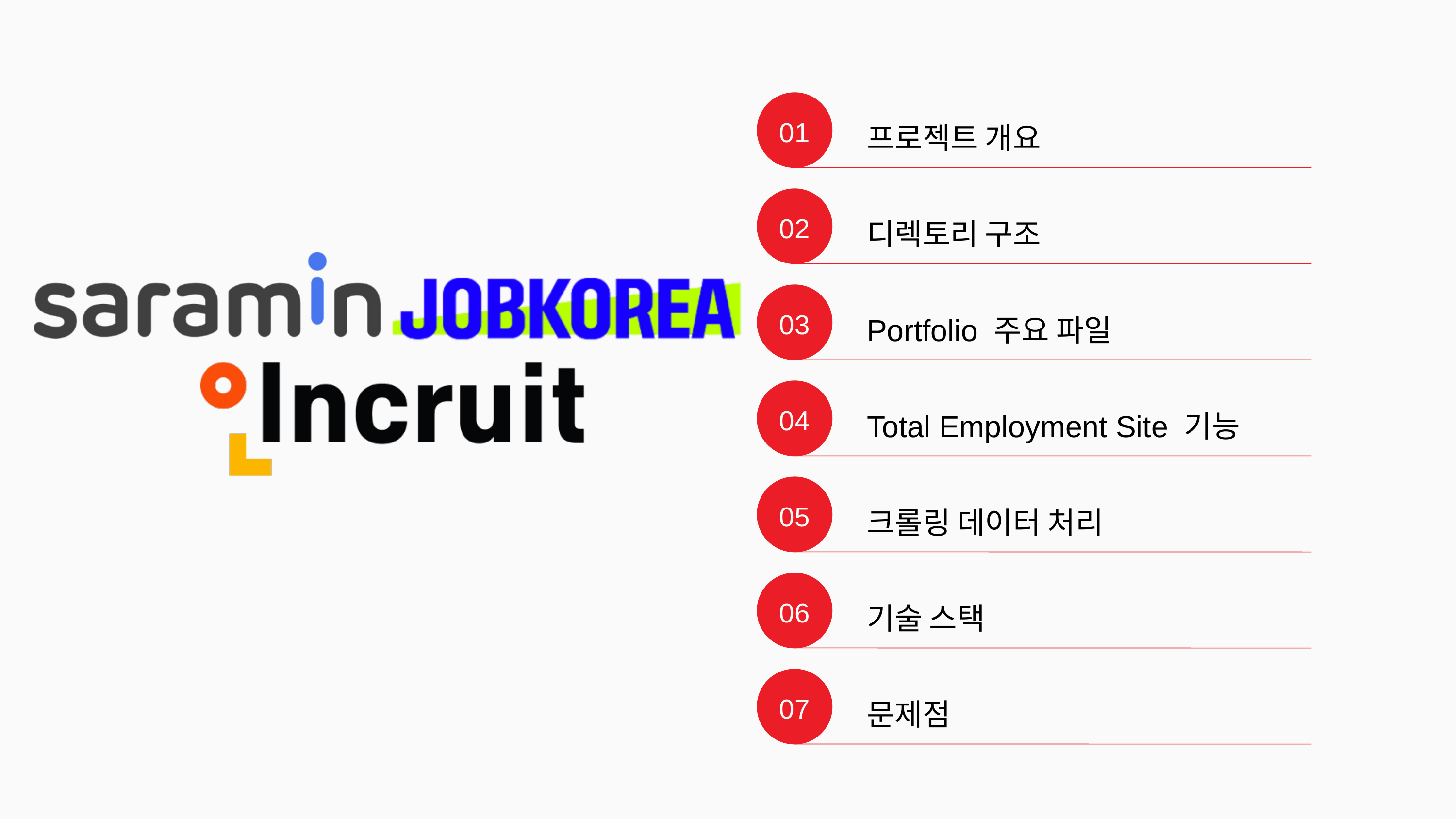

프로젝트 개요

01

디렉토리 구조

02

Portfolio 주요 파일

03

Total Employment Site 기능

04

크롤링 데이터 처리

05

기술 스택

06

문제점

07